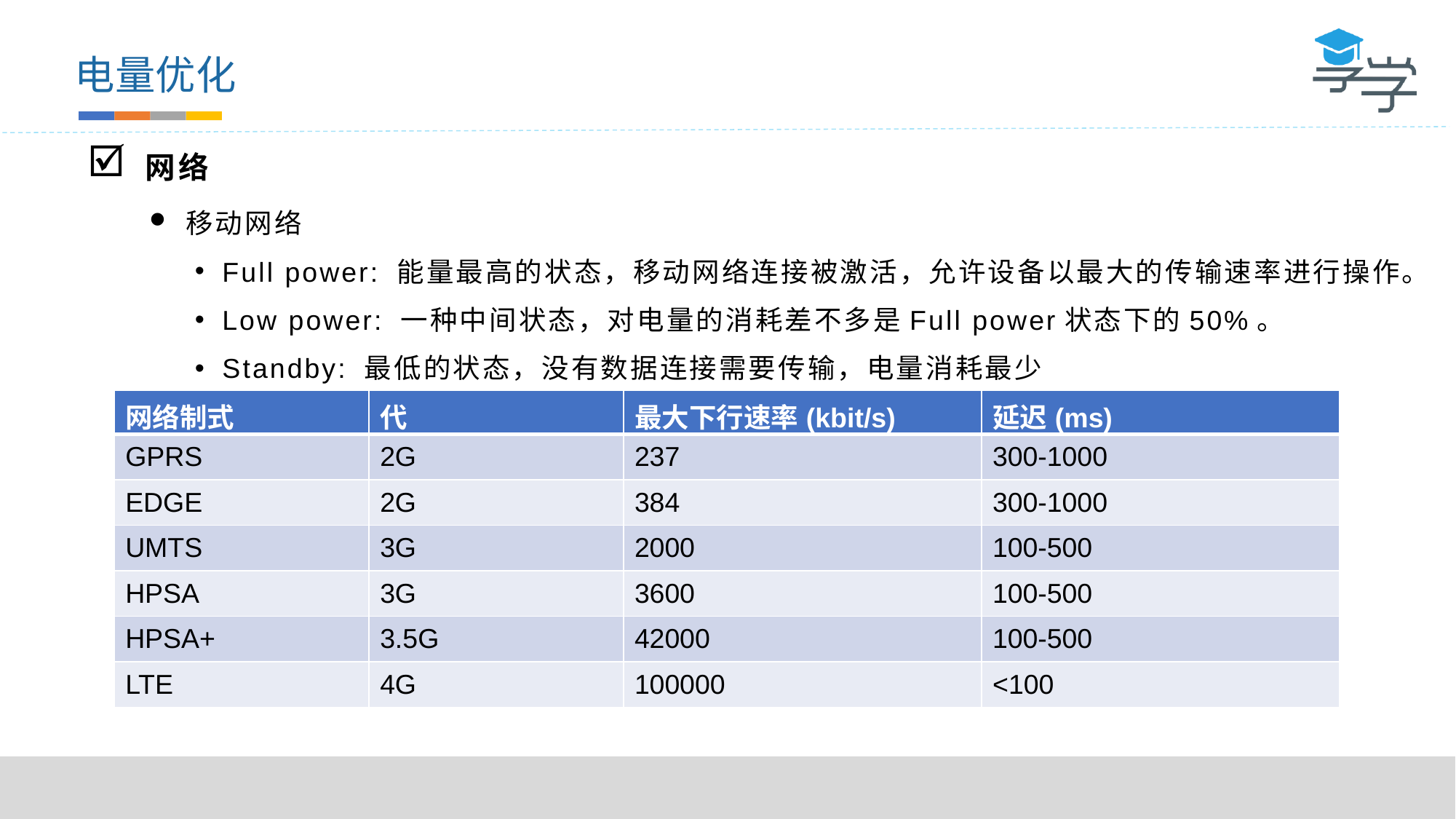

电量优化

网络
移动网络
Full power: 能量最高的状态，移动网络连接被激活，允许设备以最大的传输速率进行操作。
Low power: 一种中间状态，对电量的消耗差不多是Full power状态下的50%。
Standby: 最低的状态，没有数据连接需要传输，电量消耗最少
| 网络制式 | 代 | 最大下行速率(kbit/s) | 延迟(ms) |
| --- | --- | --- | --- |
| GPRS | 2G | 237 | 300-1000 |
| EDGE | 2G | 384 | 300-1000 |
| UMTS | 3G | 2000 | 100-500 |
| HPSA | 3G | 3600 | 100-500 |
| HPSA+ | 3.5G | 42000 | 100-500 |
| LTE | 4G | 100000 | <100 |